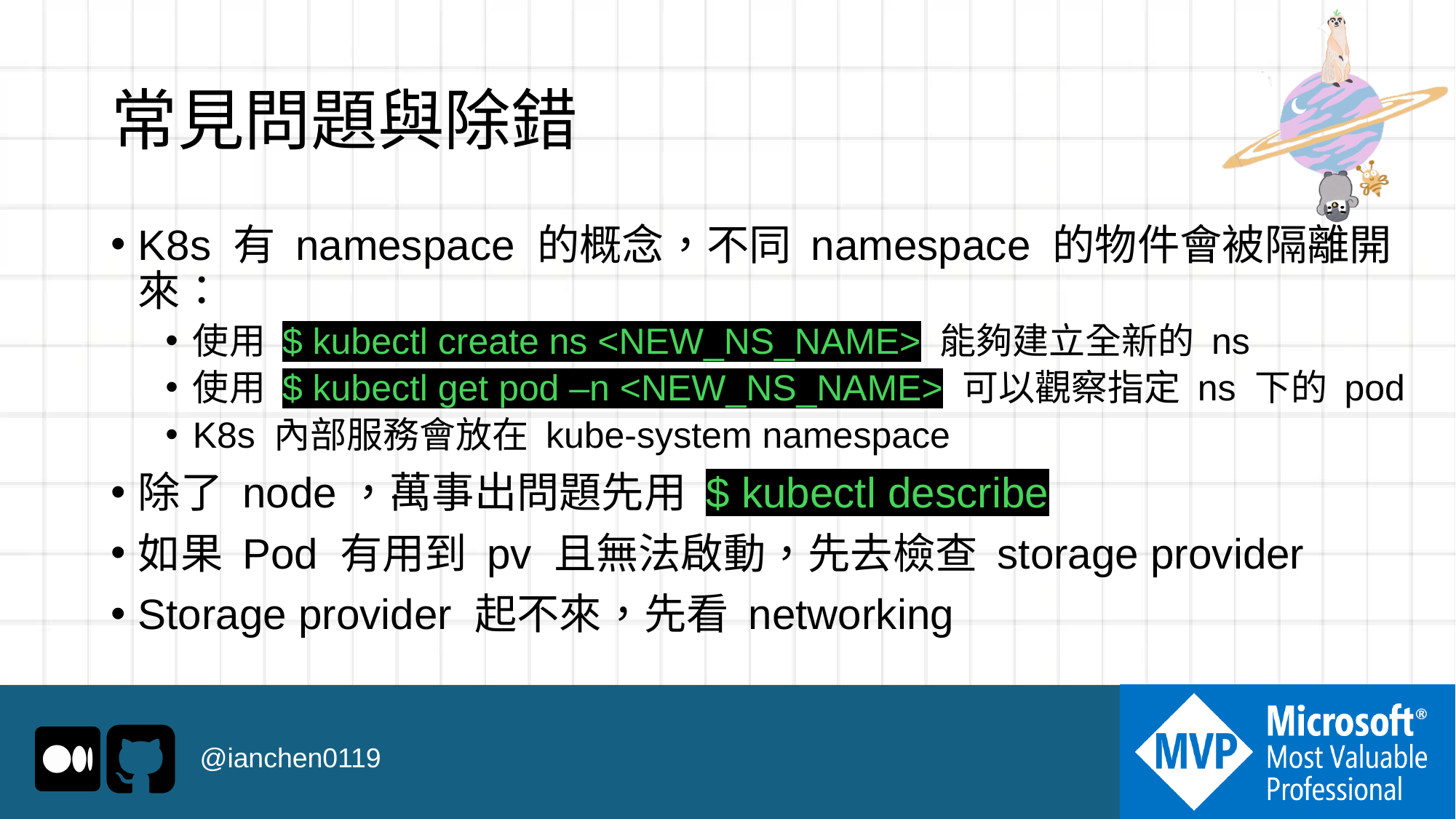

# 常見問題與除錯
K8s 有 namespace 的概念，不同 namespace 的物件會被隔離開來：
使用 $ kubectl create ns <NEW_NS_NAME> 能夠建立全新的 ns
使用 $ kubectl get pod –n <NEW_NS_NAME> 可以觀察指定 ns 下的 pod
K8s 內部服務會放在 kube-system namespace
除了 node，萬事出問題先用 $ kubectl describe
如果 Pod 有用到 pv 且無法啟動，先去檢查 storage provider
Storage provider 起不來，先看 networking